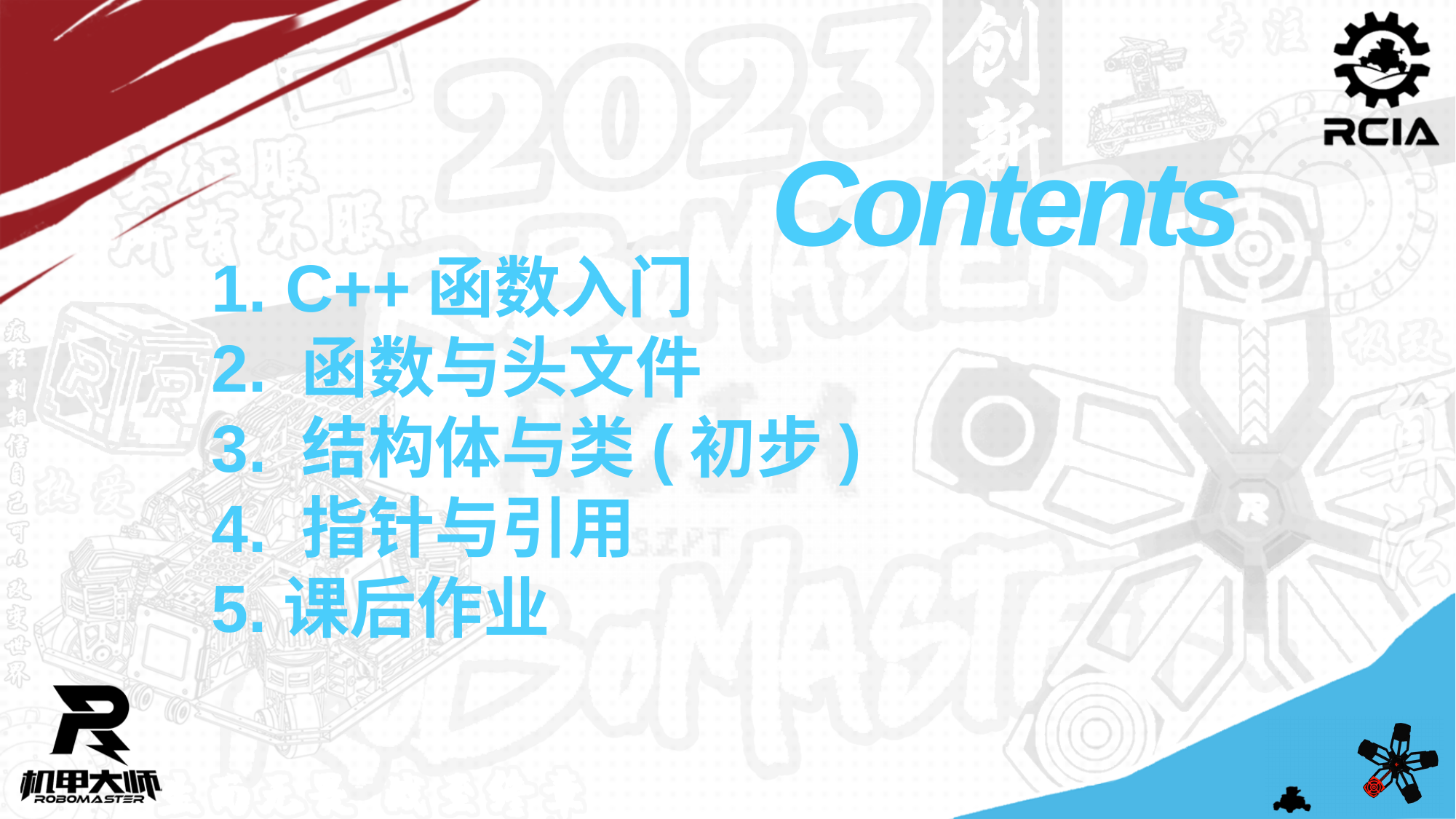

Contents
1. C++函数入门
2. 函数与头文件
3. 结构体与类(初步)
4. 指针与引用
5.课后作业